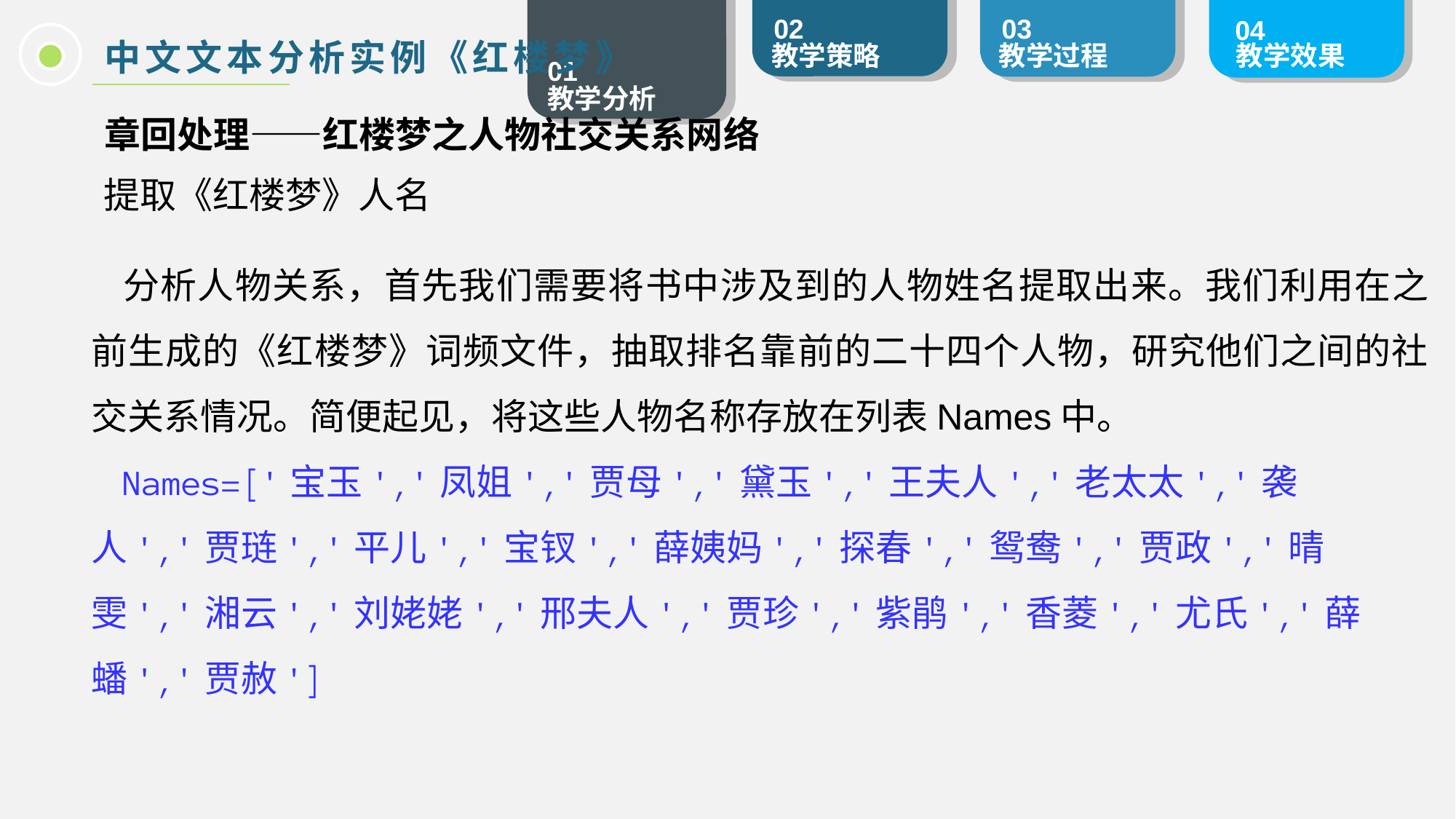

中文文本分析实例《红楼梦》
章回处理——红楼梦之人物社交关系网络
提取《红楼梦》人名
分析人物关系，首先我们需要将书中涉及到的人物姓名提取出来。我们利用在之前生成的《红楼梦》词频文件，抽取排名靠前的二十四个人物，研究他们之间的社交关系情况。简便起见，将这些人物名称存放在列表Names中。
Names=['宝玉','凤姐','贾母','黛玉','王夫人','老太太','袭人','贾琏','平儿','宝钗','薛姨妈','探春','鸳鸯','贾政','晴雯','湘云','刘姥姥','邢夫人','贾珍','紫鹃','香菱','尤氏','薛蟠','贾赦']